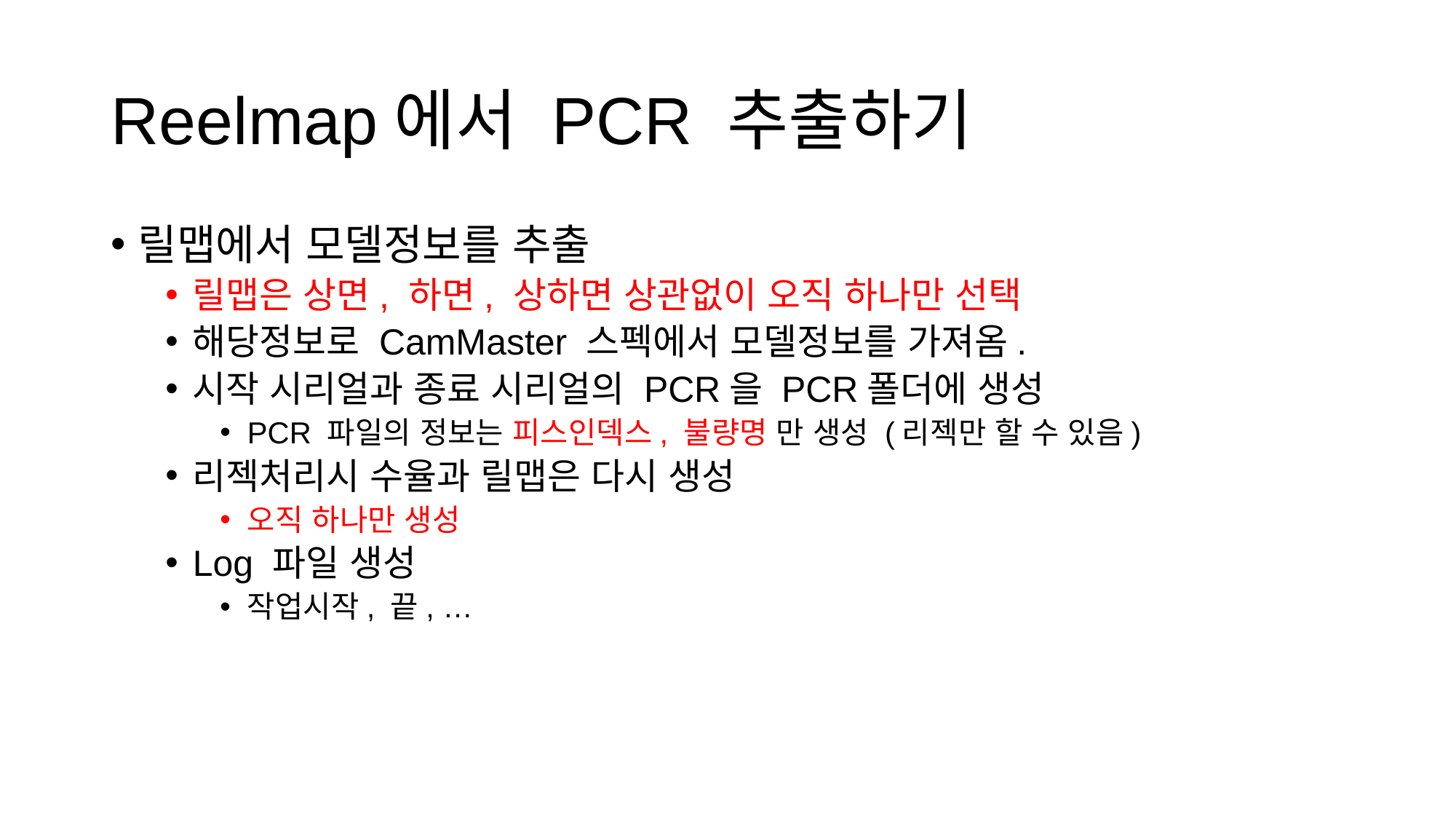

# Reelmap에서 PCR 추출하기
릴맵에서 모델정보를 추출
릴맵은 상면, 하면, 상하면 상관없이 오직 하나만 선택
해당정보로 CamMaster 스펙에서 모델정보를 가져옴.
시작 시리얼과 종료 시리얼의 PCR을 PCR폴더에 생성
PCR 파일의 정보는 피스인덱스, 불량명 만 생성 (리젝만 할 수 있음)
리젝처리시 수율과 릴맵은 다시 생성
오직 하나만 생성
Log 파일 생성
작업시작, 끝, …